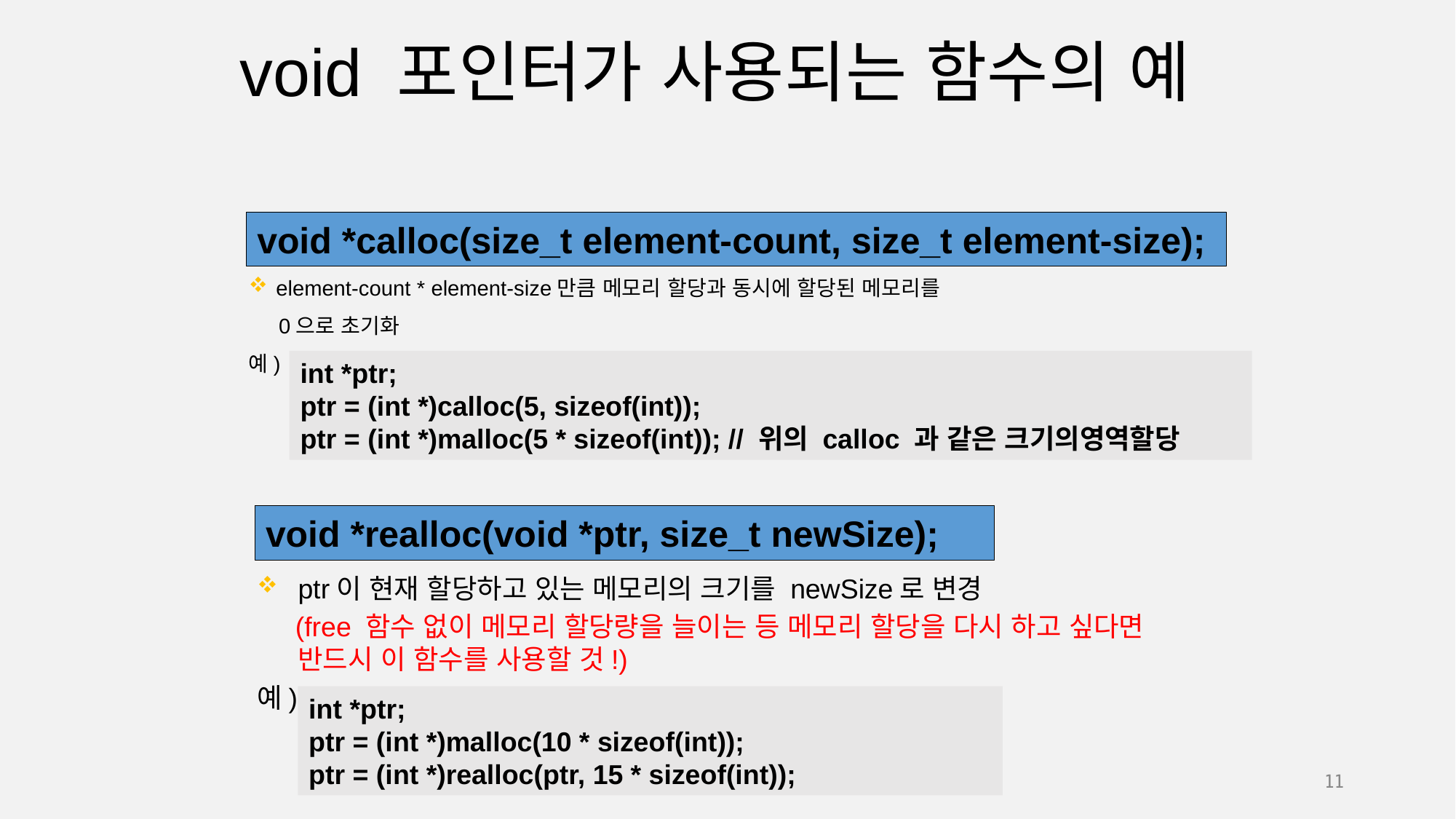

# void 포인터가 사용되는 함수의 예
void *calloc(size_t element-count, size_t element-size);
element-count * element-size만큼 메모리 할당과 동시에 할당된 메모리를
     0으로 초기화
예)

int *ptr;
ptr = (int *)calloc(5, sizeof(int));
ptr = (int *)malloc(5 * sizeof(int)); // 위의 calloc 과 같은 크기의영역할당
void *realloc(void *ptr, size_t newSize);
ptr이 현재 할당하고 있는 메모리의 크기를 newSize로 변경
     (free 함수 없이 메모리 할당량을 늘이는 등 메모리 할당을 다시 하고 싶다면 반드시 이 함수를 사용할 것!)
예)
int *ptr;
ptr = (int *)malloc(10 * sizeof(int));
ptr = (int *)realloc(ptr, 15 * sizeof(int));
11